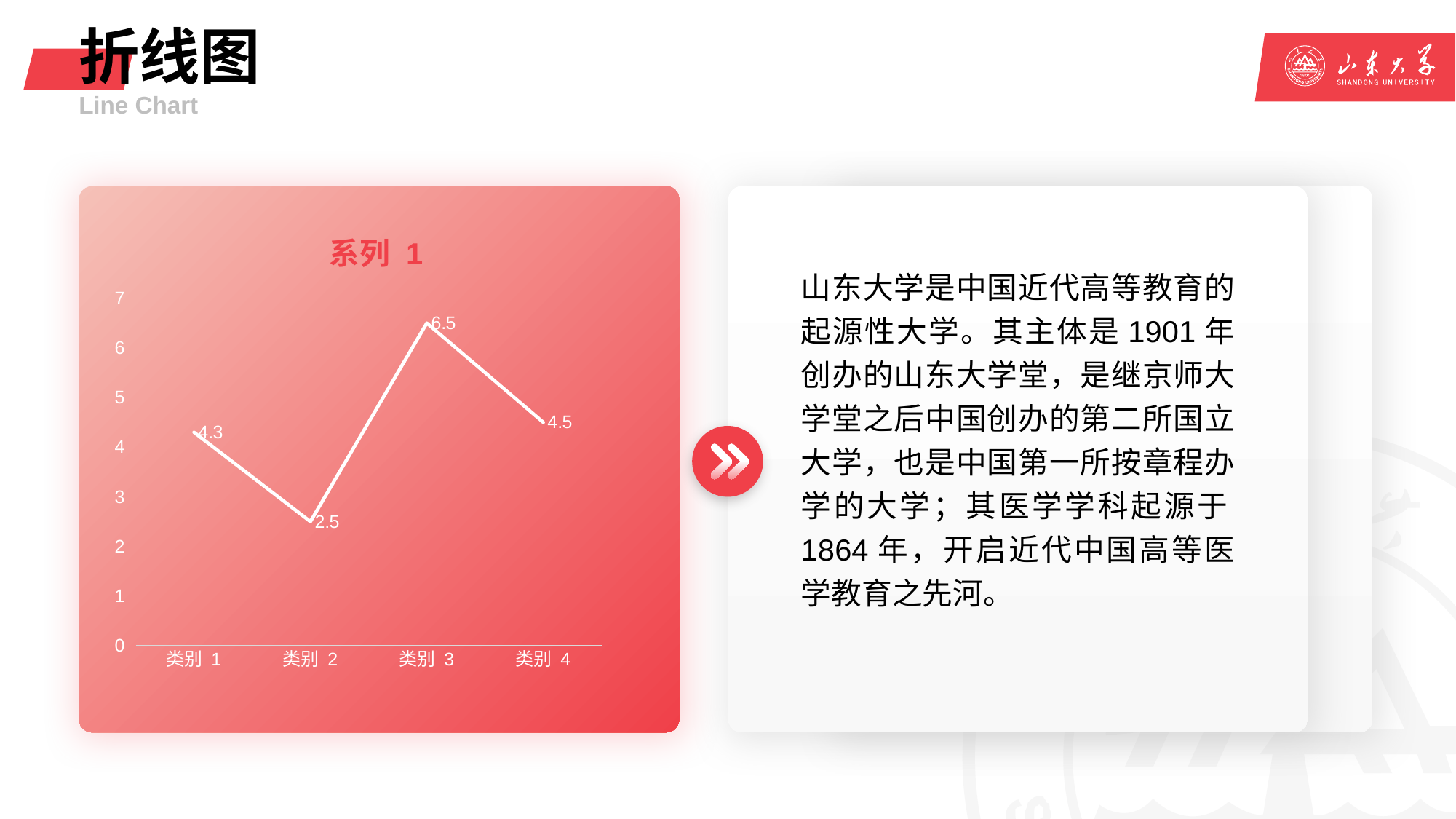

# 折线图
Line Chart

山东大学是中国近代高等教育的起源性大学。其主体是1901年创办的山东大学堂，是继京师大学堂之后中国创办的第二所国立大学，也是中国第一所按章程办学的大学；其医学学科起源于1864年，开启近代中国高等医学教育之先河。

### Chart: 系列 1

| Category | 系列 1 |
|---|---|
| 类别 1 | 4.3 |
| 类别 2 | 2.5 |
| 类别 3 | 6.5 |
| 类别 4 | 4.5 |